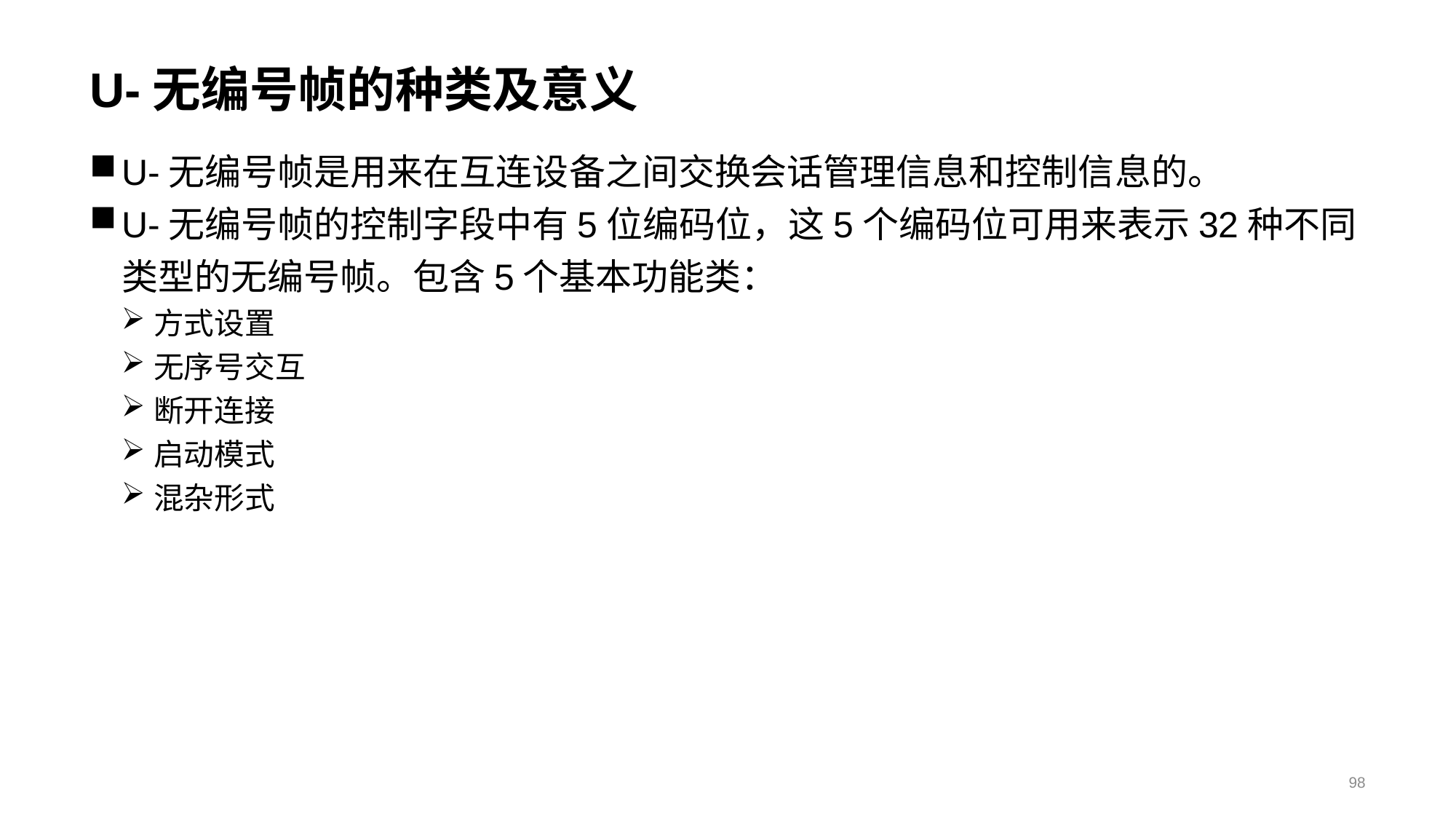

# U-无编号帧的种类及意义
U-无编号帧是用来在互连设备之间交换会话管理信息和控制信息的。
U-无编号帧的控制字段中有5位编码位，这5个编码位可用来表示32种不同类型的无编号帧。包含5个基本功能类：
方式设置
无序号交互
断开连接
启动模式
混杂形式
98